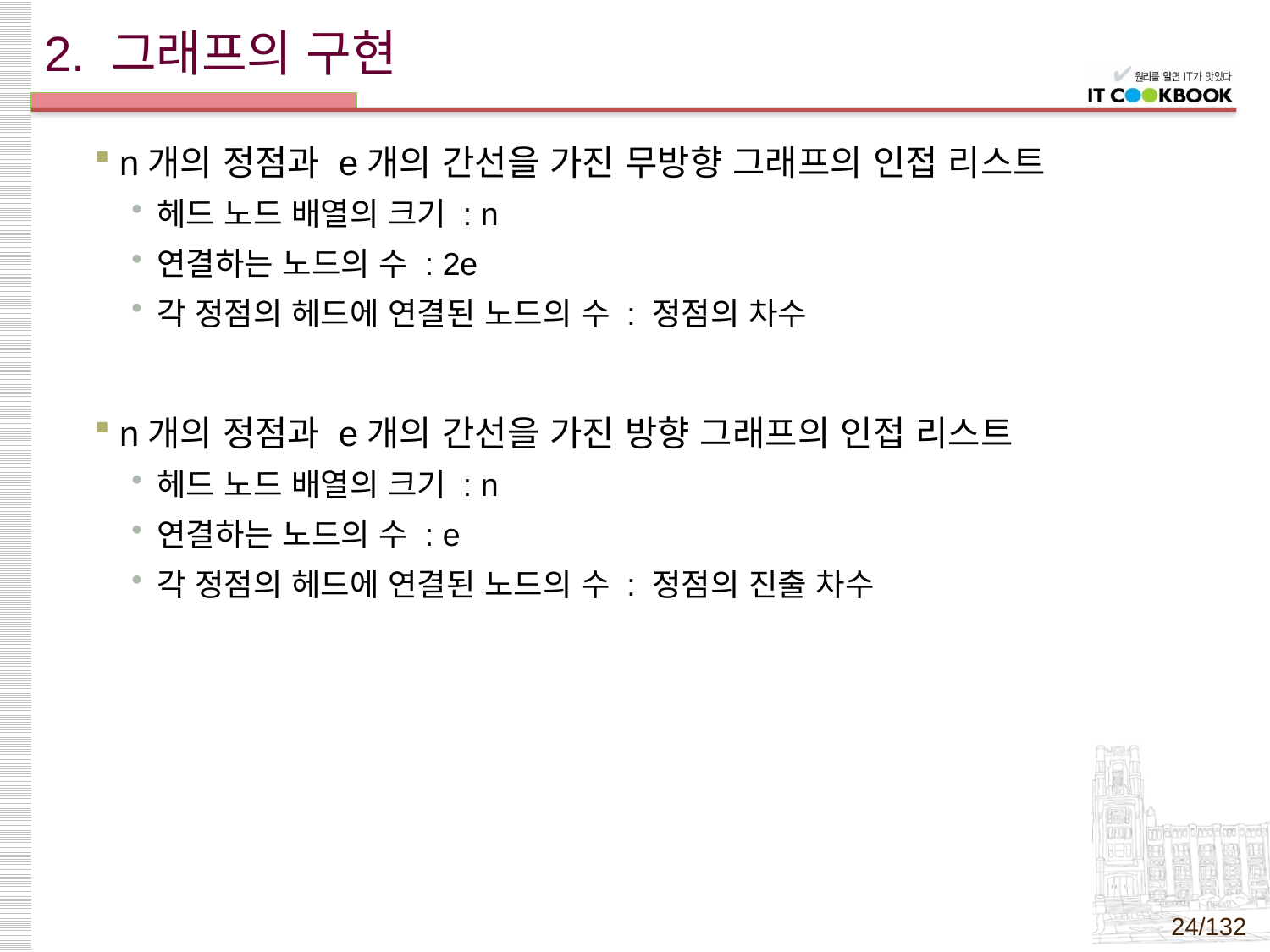

# 2. 그래프의 구현
n개의 정점과 e개의 간선을 가진 무방향 그래프의 인접 리스트
헤드 노드 배열의 크기 : n
연결하는 노드의 수 : 2e
각 정점의 헤드에 연결된 노드의 수 : 정점의 차수

n개의 정점과 e개의 간선을 가진 방향 그래프의 인접 리스트
헤드 노드 배열의 크기 : n
연결하는 노드의 수 : e
각 정점의 헤드에 연결된 노드의 수 : 정점의 진출 차수